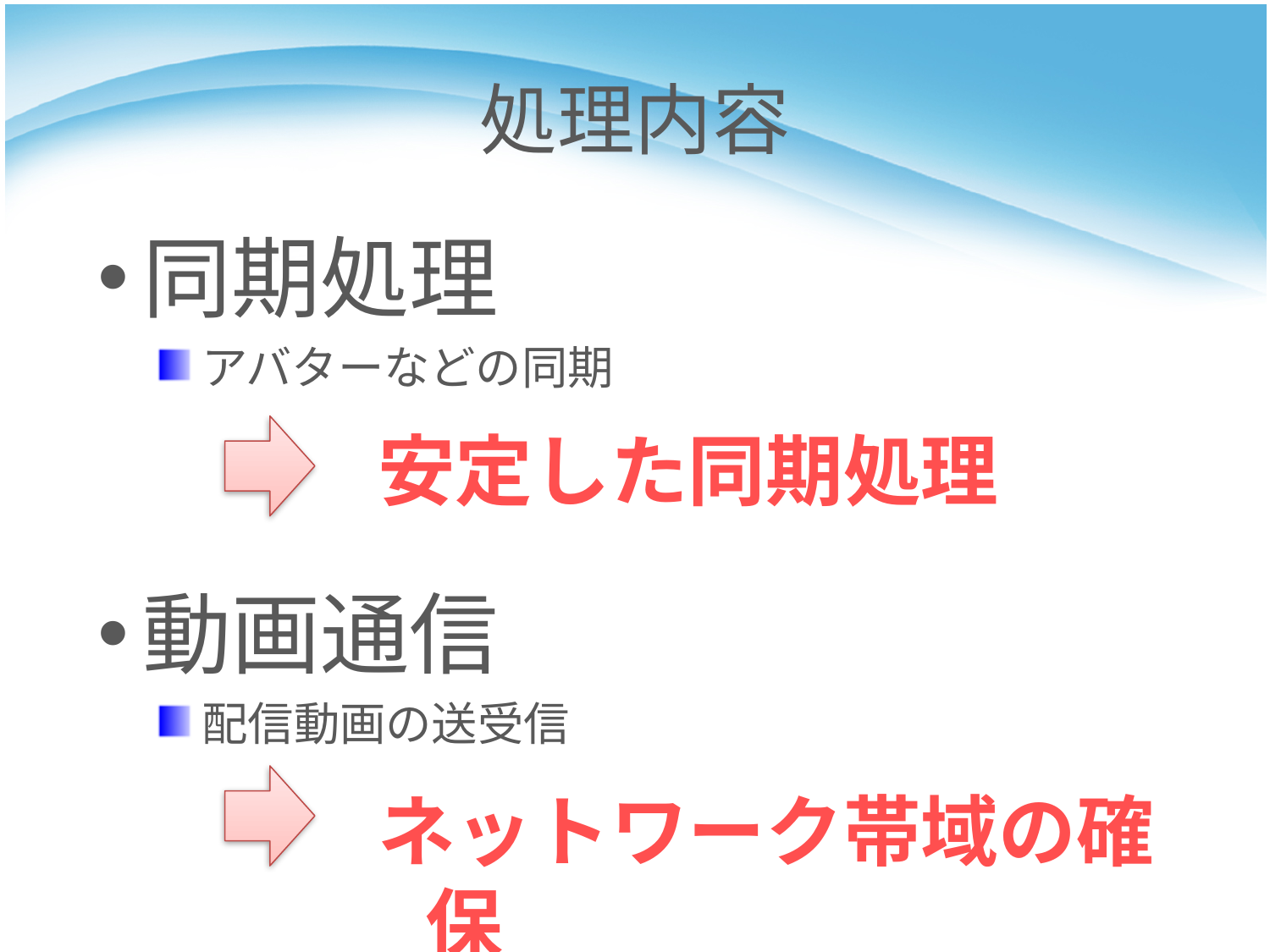

処理内容
同期処理
アバターなどの同期

動画通信
配信動画の送受信

安定した同期処理

ネットワーク帯域の確保